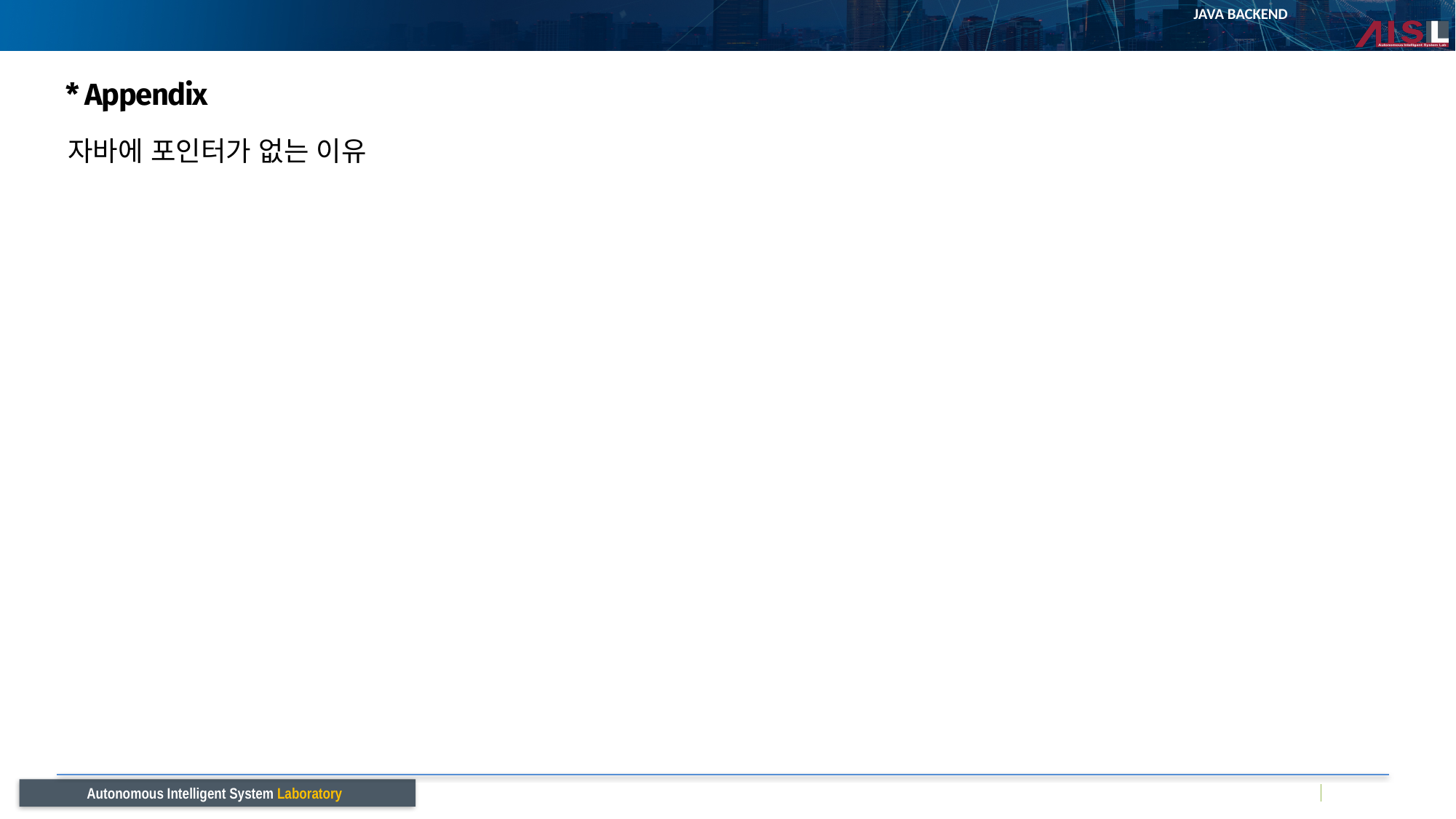

# * Appendix
자바에 포인터가 없는 이유